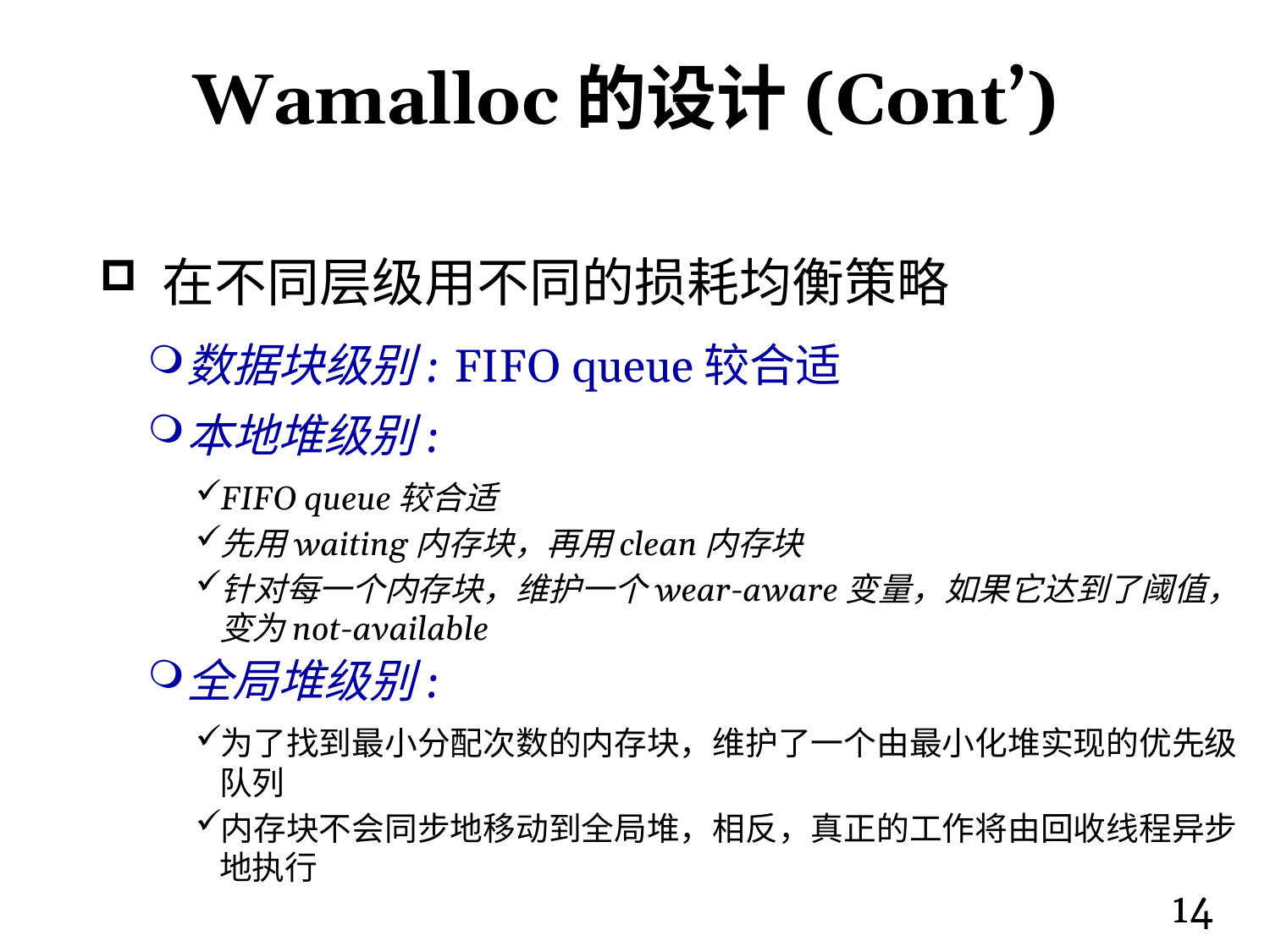

# Wamalloc的设计(Cont’)
在不同层级用不同的损耗均衡策略
数据块级别: FIFO queue较合适
本地堆级别:
FIFO queue较合适
先用waiting内存块，再用clean内存块
针对每一个内存块，维护一个wear-aware变量，如果它达到了阈值，变为not-available
全局堆级别:
为了找到最小分配次数的内存块，维护了一个由最小化堆实现的优先级队列
内存块不会同步地移动到全局堆，相反，真正的工作将由回收线程异步地执行

14